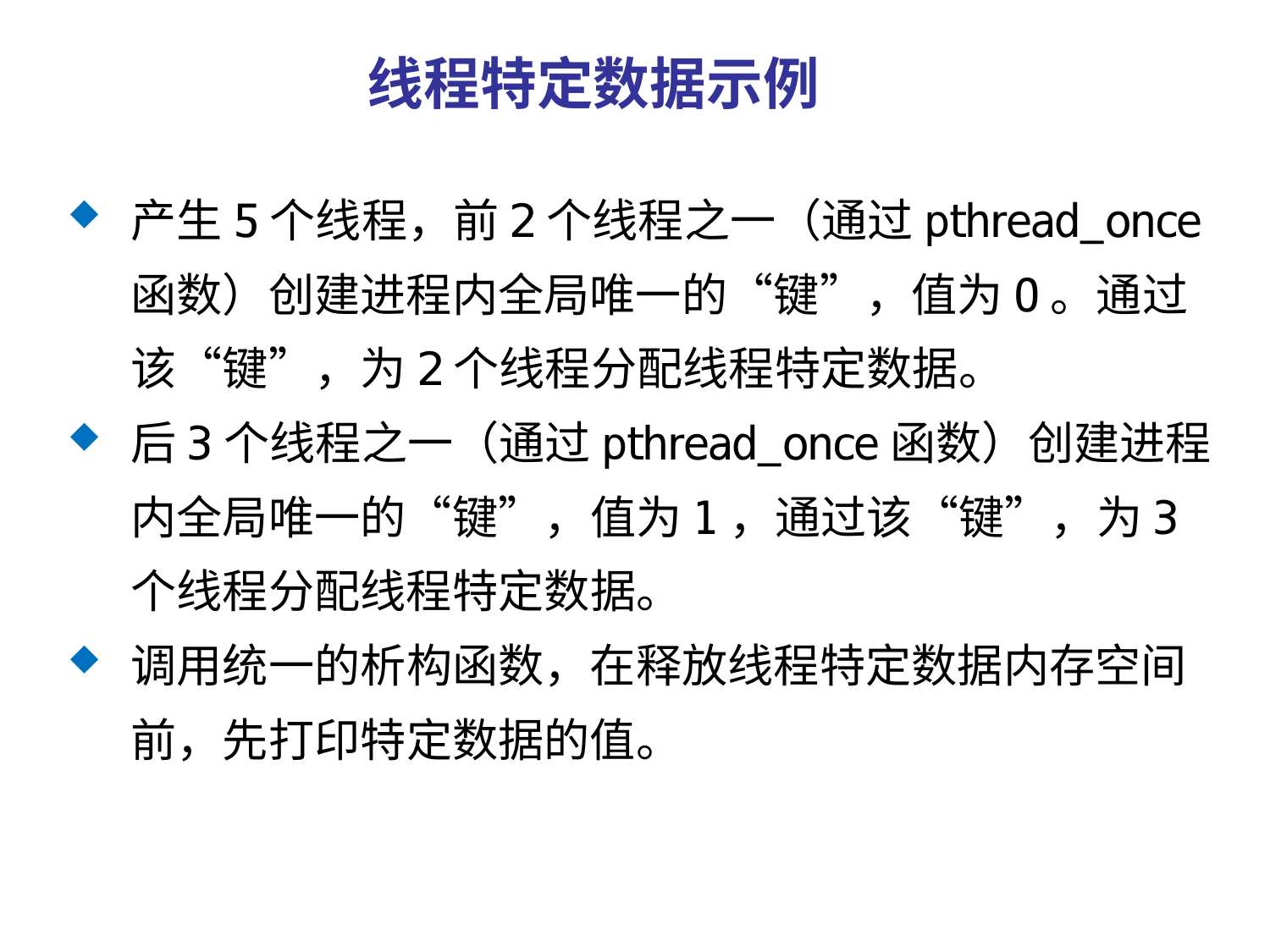

# 线程特定数据示例
产生5个线程，前2个线程之一（通过pthread_once函数）创建进程内全局唯一的“键”，值为0。通过该“键”，为2个线程分配线程特定数据。
后3个线程之一（通过pthread_once函数）创建进程内全局唯一的“键”，值为1，通过该“键”，为3个线程分配线程特定数据。
调用统一的析构函数，在释放线程特定数据内存空间前，先打印特定数据的值。